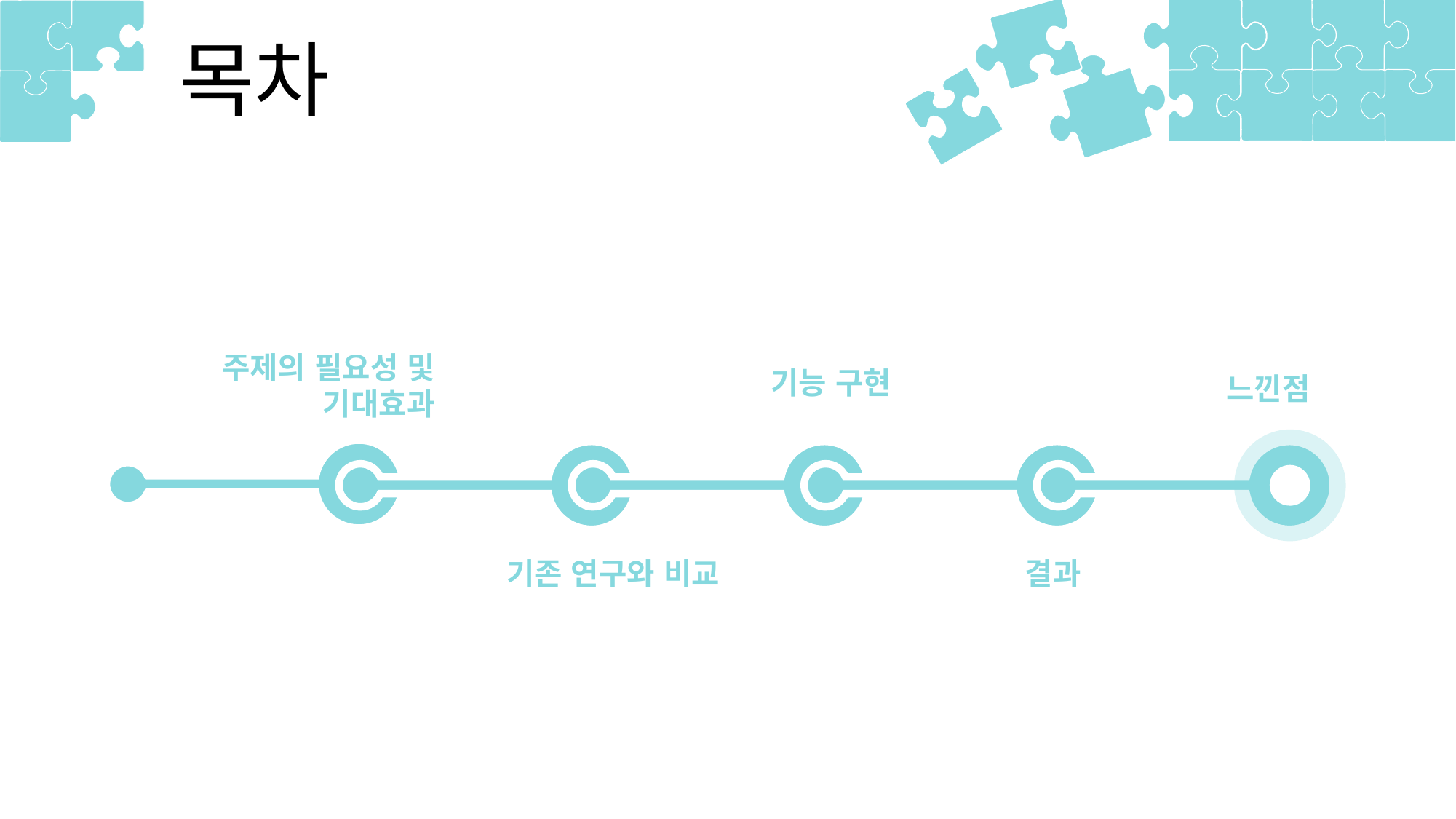

목차
주제의 필요성 및 기대효과
기능 구현
느낀점

기존 연구와 비교
결과